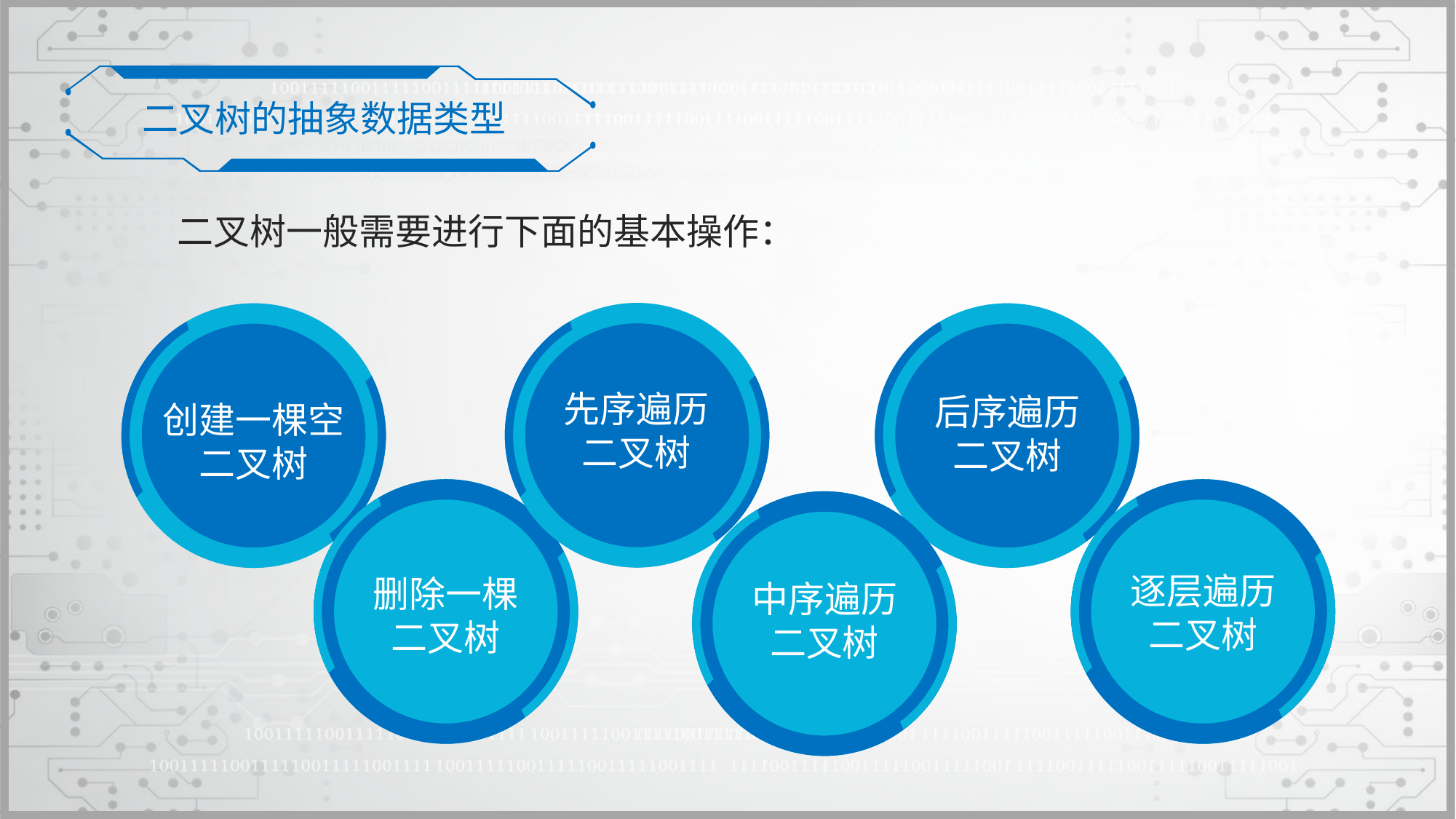

二叉树的抽象数据类型
二叉树一般需要进行下面的基本操作：

先序遍历二叉树

创建一棵空二叉树

后序遍历二叉树

逐层遍历二叉树

删除一棵二叉树

中序遍历二叉树